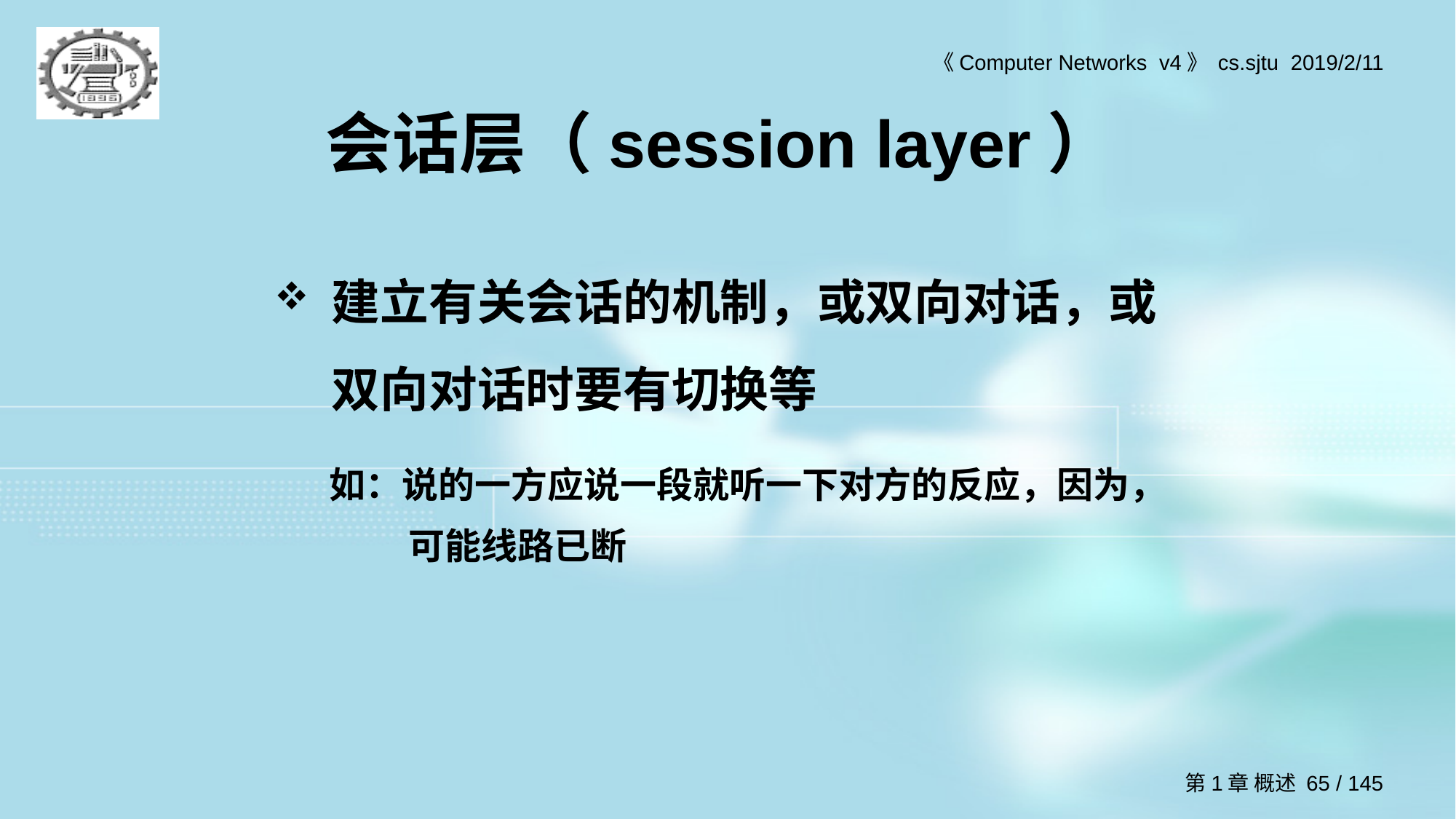

# 会话层（session layer）
建立有关会话的机制，或双向对话，或双向对话时要有切换等
如：说的一方应说一段就听一下对方的反应，因为，可能线路已断